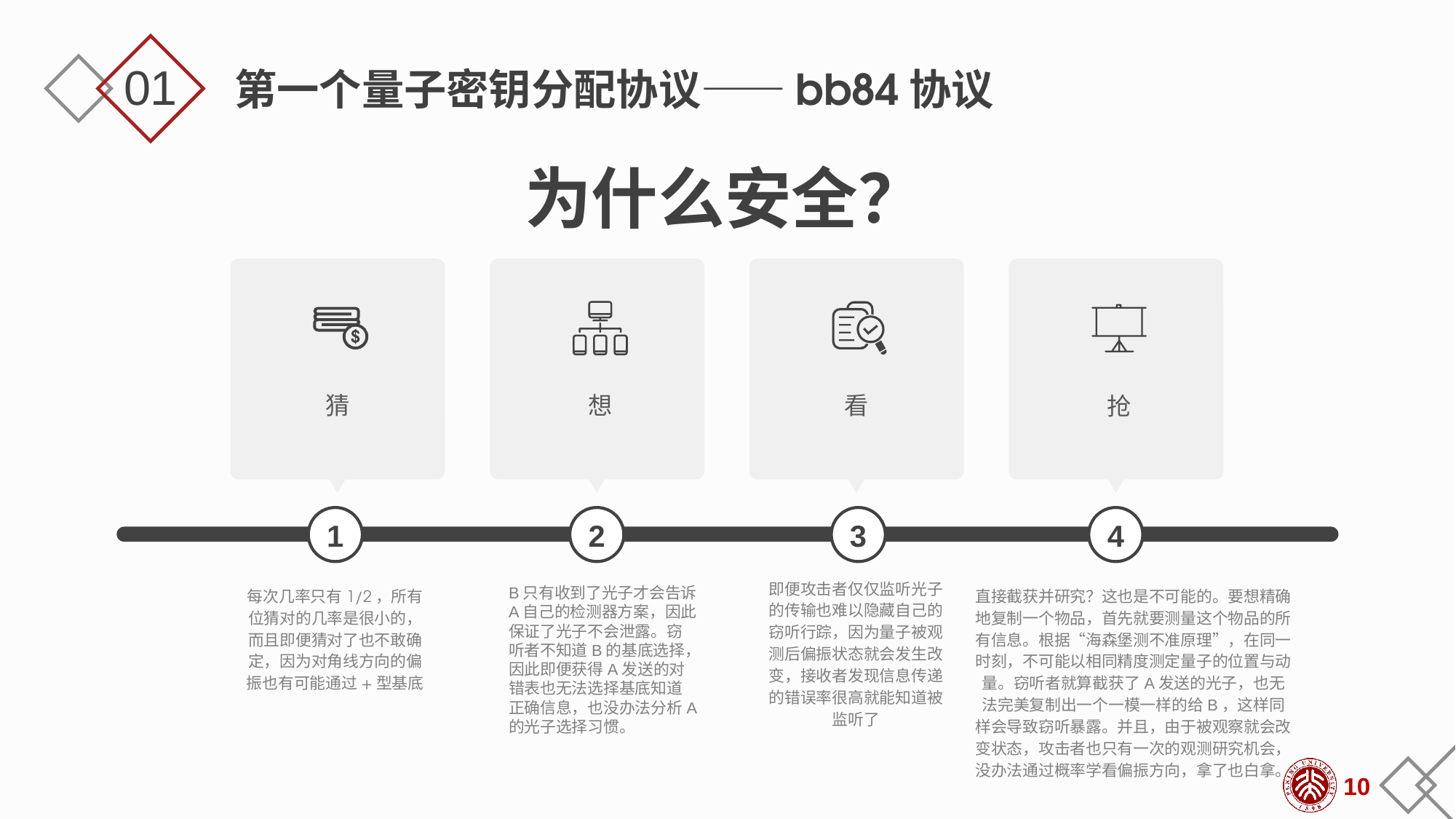

01

第一个量子密钥分配协议——bb84协议
为什么安全？

1
2
3
4

猜
想
看
抢
即便攻击者仅仅监听光子的传输也难以隐藏自己的窃听行踪，因为量子被观测后偏振状态就会发生改变，接收者发现信息传递的错误率很高就能知道被监听了
B只有收到了光子才会告诉A自己的检测器方案，因此保证了光子不会泄露。窃听者不知道B的基底选择，因此即便获得A发送的对错表也无法选择基底知道正确信息，也没办法分析A的光子选择习惯。
每次几率只有1/2，所有位猜对的几率是很小的，而且即便猜对了也不敢确定，因为对角线方向的偏振也有可能通过+型基底
直接截获并研究？这也是不可能的。要想精确地复制一个物品，首先就要测量这个物品的所有信息。根据“海森堡测不准原理”，在同一时刻，不可能以相同精度测定量子的位置与动量。窃听者就算截获了A发送的光子，也无法完美复制出一个一模一样的给B，这样同样会导致窃听暴露。并且，由于被观察就会改变状态，攻击者也只有一次的观测研究机会，没办法通过概率学看偏振方向，拿了也白拿。

10